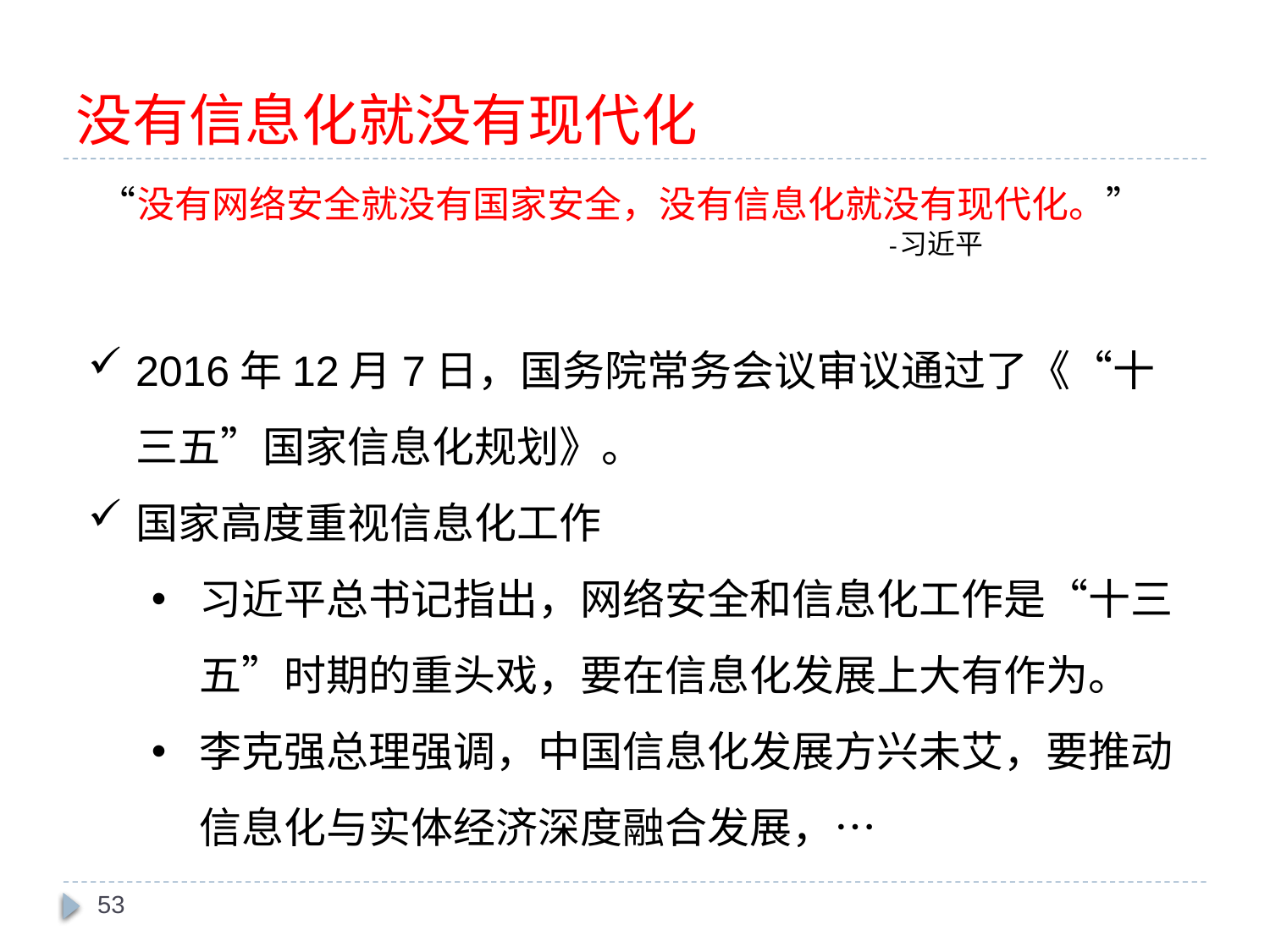

# 没有信息化就没有现代化
 “没有网络安全就没有国家安全，没有信息化就没有现代化。”
                                                                                              -习近平
2016年12月7日，国务院常务会议审议通过了《“十三五”国家信息化规划》。
国家高度重视信息化工作
习近平总书记指出，网络安全和信息化工作是“十三五”时期的重头戏，要在信息化发展上大有作为。
李克强总理强调，中国信息化发展方兴未艾，要推动信息化与实体经济深度融合发展，…
53